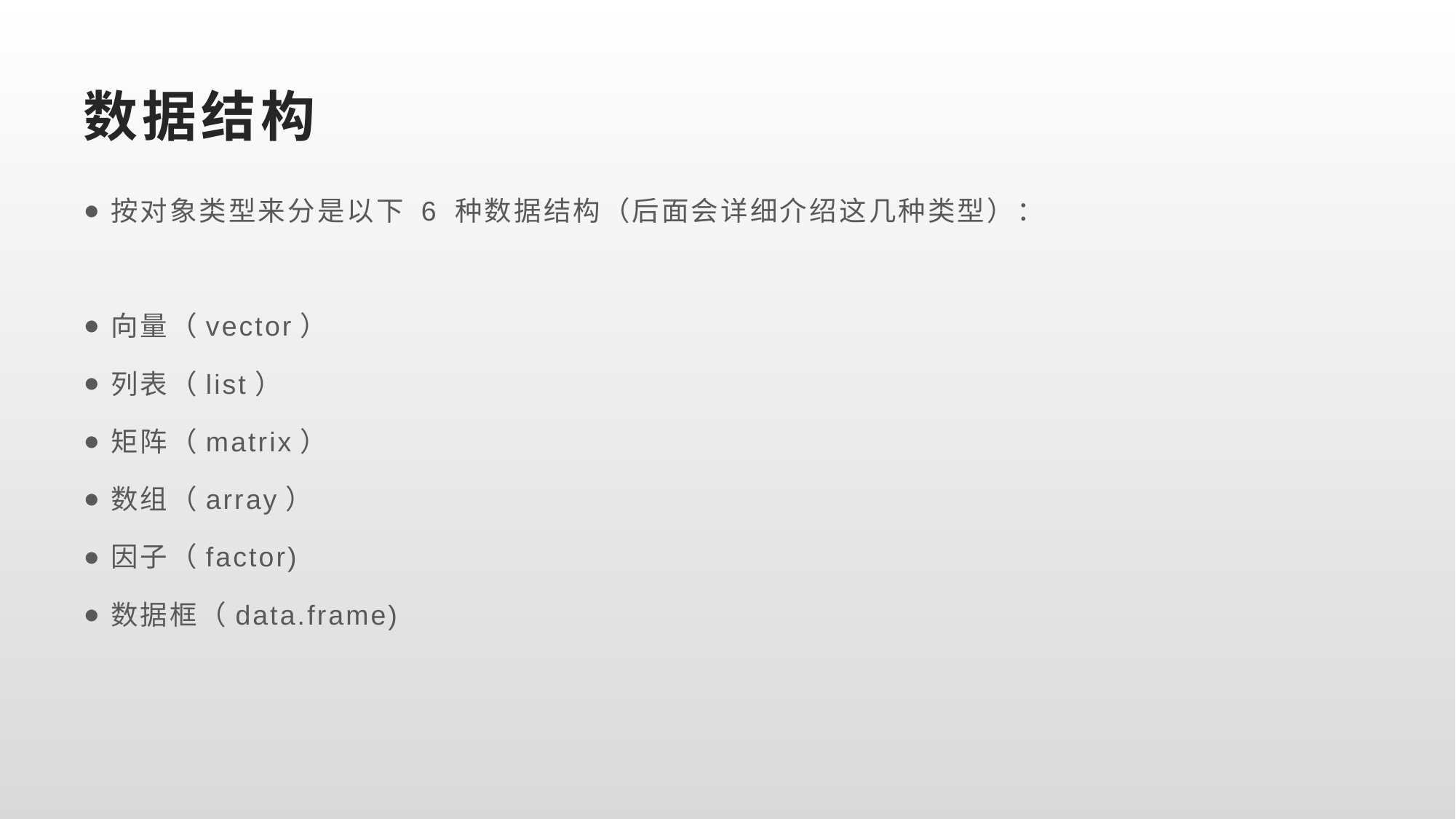

# 数据结构
按对象类型来分是以下 6 种数据结构（后面会详细介绍这几种类型）：

向量（vector）
列表（list）
矩阵（matrix）
数组（array）
因子（factor)
数据框（data.frame)